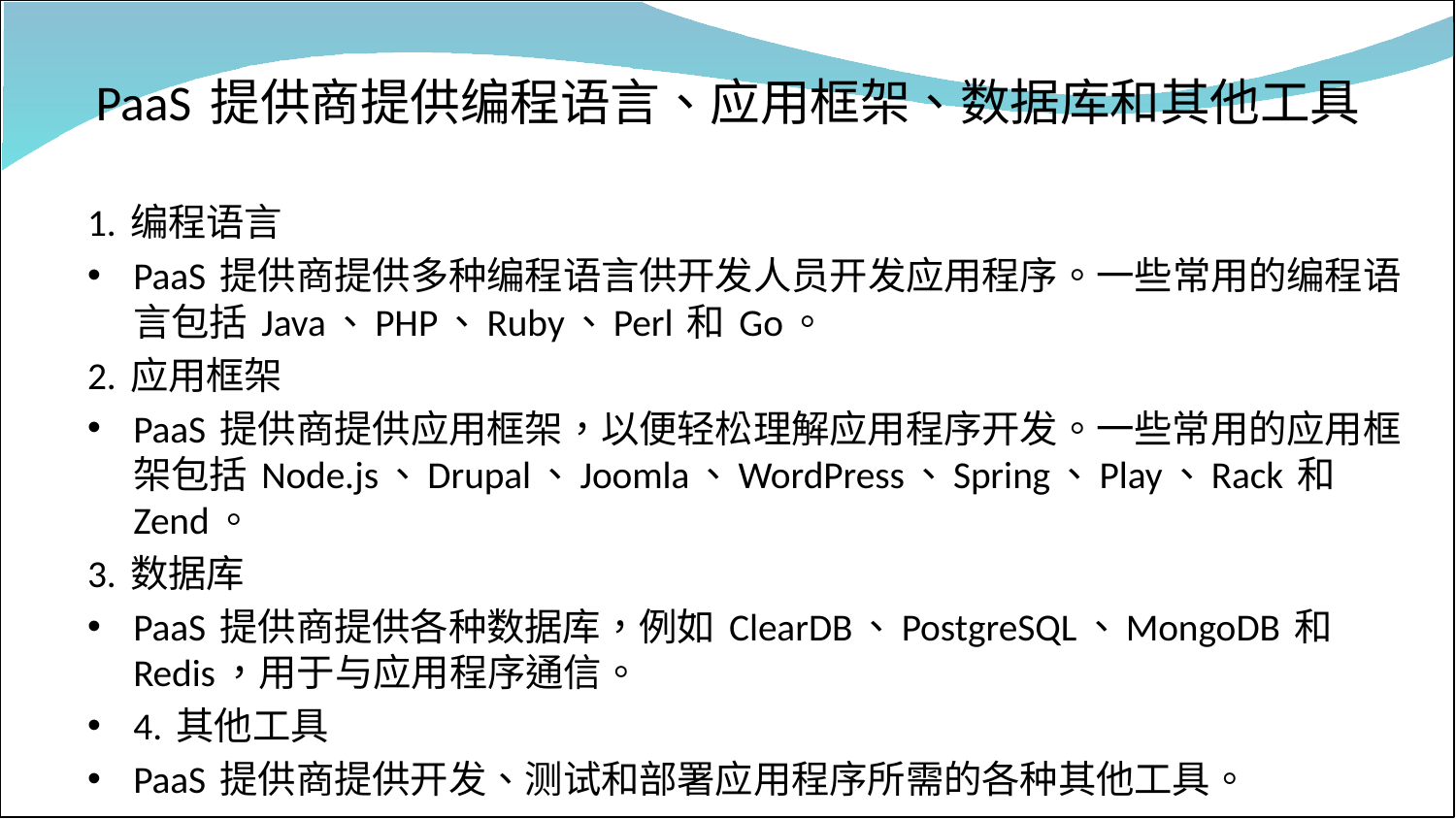

# PaaS 提供商提供编程语言、应用框架、数据库和其他工具
1. 编程语言
PaaS 提供商提供多种编程语言供开发人员开发应用程序。一些常用的编程语言包括 Java、PHP、Ruby、Perl 和 Go。
2. 应用框架
PaaS 提供商提供应用框架，以便轻松理解应用程序开发。一些常用的应用框架包括 Node.js、Drupal、Joomla、WordPress、Spring、Play、Rack 和 Zend。
3. 数据库
PaaS 提供商提供各种数据库，例如 ClearDB、PostgreSQL、MongoDB 和 Redis，用于与应用程序通信。
4. 其他工具
PaaS 提供商提供开发、测试和部署应用程序所需的各种其他工具。